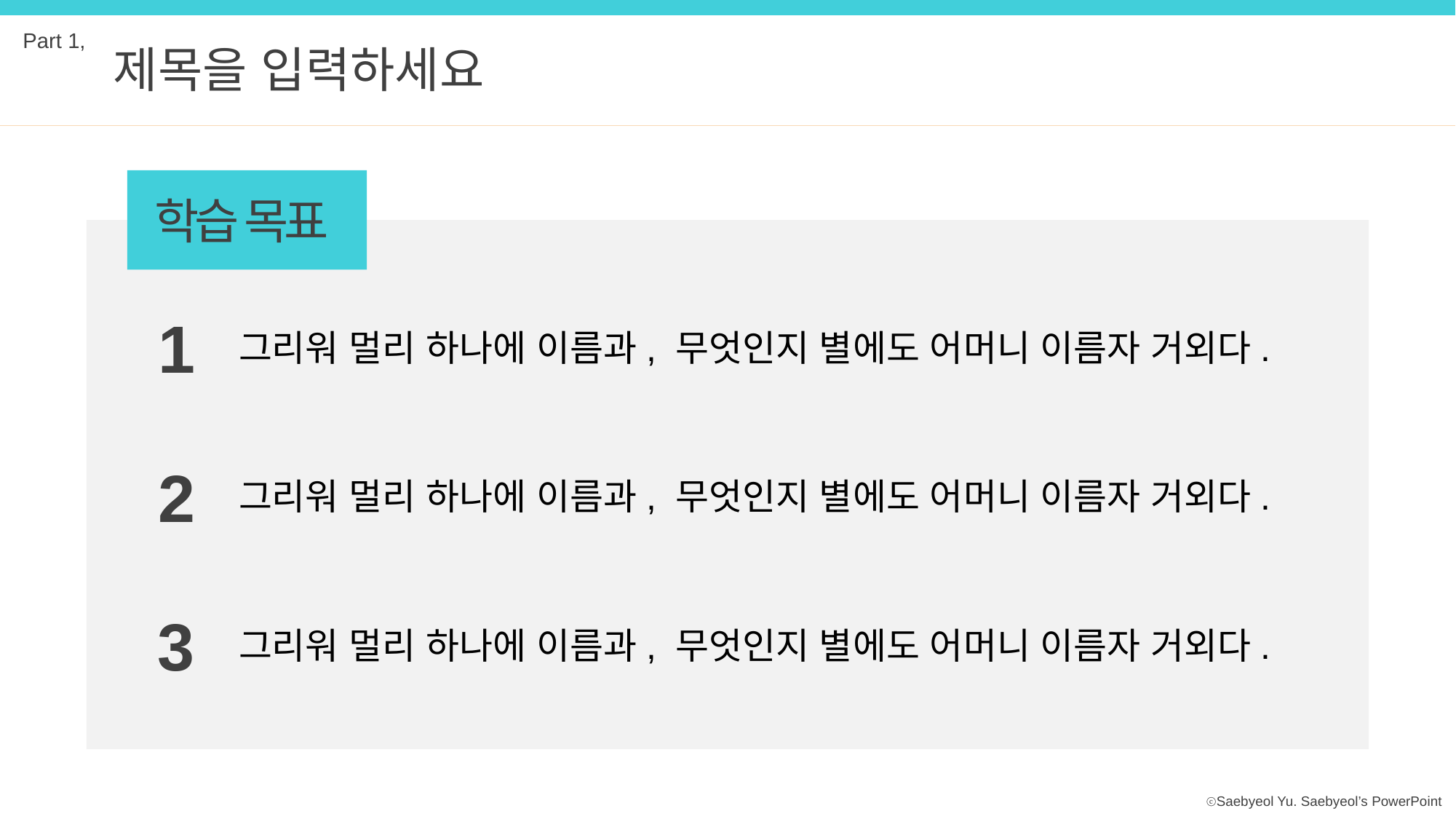

Part 1,
제목을 입력하세요

학습 목표

1
그리워 멀리 하나에 이름과, 무엇인지 별에도 어머니 이름자 거외다.
2
그리워 멀리 하나에 이름과, 무엇인지 별에도 어머니 이름자 거외다.
3
그리워 멀리 하나에 이름과, 무엇인지 별에도 어머니 이름자 거외다.